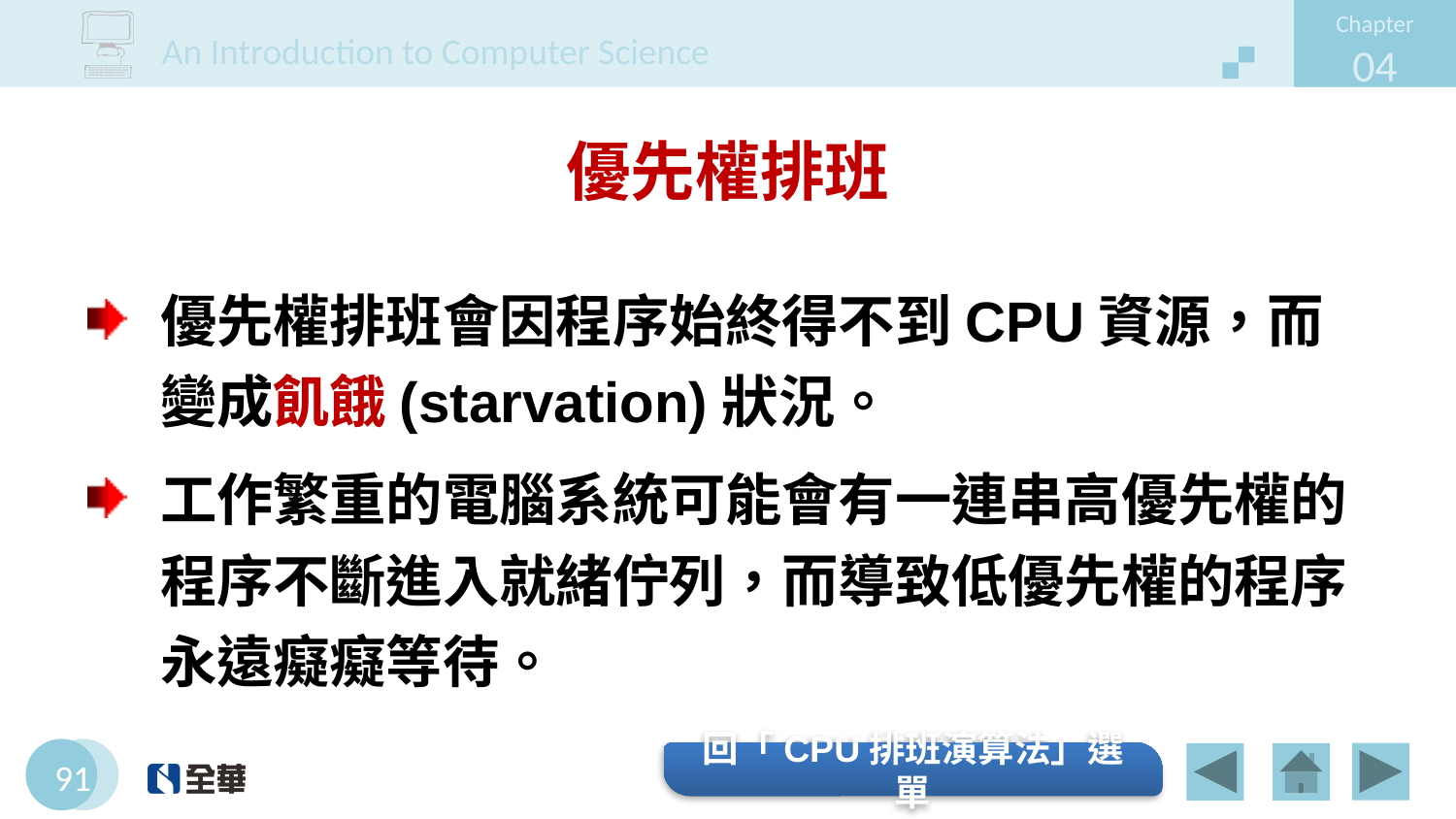

# 優先權排班
優先權排班會因程序始終得不到CPU資源，而變成飢餓(starvation)狀況。
工作繁重的電腦系統可能會有一連串高優先權的程序不斷進入就緒佇列，而導致低優先權的程序永遠癡癡等待。
回「CPU排班演算法」選單